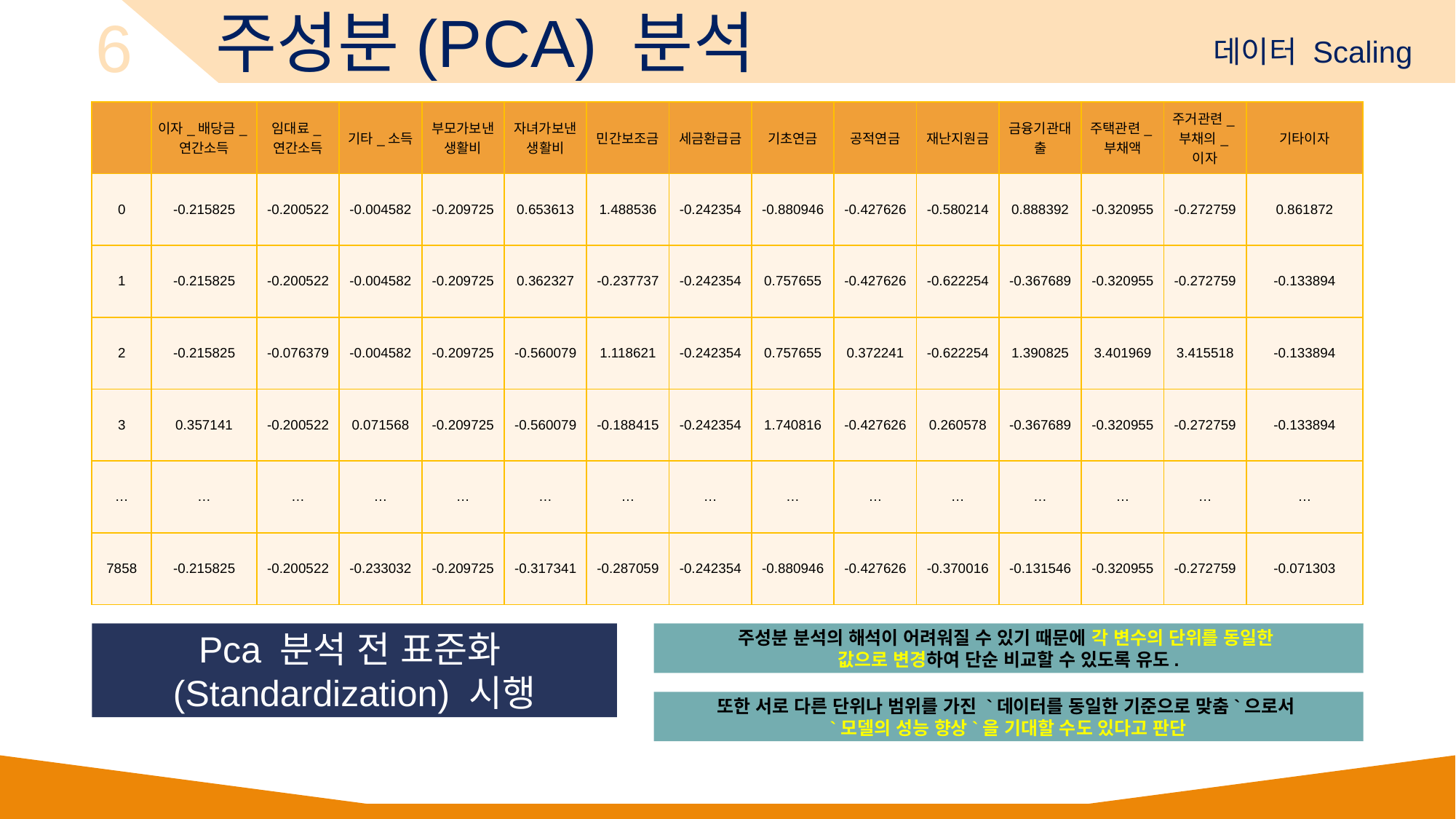

6

주성분(PCA) 분석
데이터 Scaling
|  | 이자\_배당금\_연간소득 | 임대료\_연간소득 | 기타\_소득 | 부모가보낸생활비 | 자녀가보낸생활비 | 민간보조금 | 세금환급금 | 기초연금 | 공적연금 | 재난지원금 | 금융기관대출 | 주택관련\_부채액 | 주거관련\_부채의\_이자 | 기타이자 |
| --- | --- | --- | --- | --- | --- | --- | --- | --- | --- | --- | --- | --- | --- | --- |
| 0 | -0.215825 | -0.200522 | -0.004582 | -0.209725 | 0.653613 | 1.488536 | -0.242354 | -0.880946 | -0.427626 | -0.580214 | 0.888392 | -0.320955 | -0.272759 | 0.861872 |
| 1 | -0.215825 | -0.200522 | -0.004582 | -0.209725 | 0.362327 | -0.237737 | -0.242354 | 0.757655 | -0.427626 | -0.622254 | -0.367689 | -0.320955 | -0.272759 | -0.133894 |
| 2 | -0.215825 | -0.076379 | -0.004582 | -0.209725 | -0.560079 | 1.118621 | -0.242354 | 0.757655 | 0.372241 | -0.622254 | 1.390825 | 3.401969 | 3.415518 | -0.133894 |
| 3 | 0.357141 | -0.200522 | 0.071568 | -0.209725 | -0.560079 | -0.188415 | -0.242354 | 1.740816 | -0.427626 | 0.260578 | -0.367689 | -0.320955 | -0.272759 | -0.133894 |
| … | … | … | … | … | … | … | … | … | … | … | … | … | … | … |
| 7858 | -0.215825 | -0.200522 | -0.233032 | -0.209725 | -0.317341 | -0.287059 | -0.242354 | -0.880946 | -0.427626 | -0.370016 | -0.131546 | -0.320955 | -0.272759 | -0.071303 |
Pca 분석 전 표준화(Standardization) 시행
주성분 분석의 해석이 어려워질 수 있기 때문에 각 변수의 단위를 동일한
값으로 변경하여 단순 비교할 수 있도록 유도.
또한 서로 다른 단위나 범위를 가진 `데이터를 동일한 기준으로 맞춤`으로서
`모델의 성능 향상`을 기대할 수도 있다고 판단